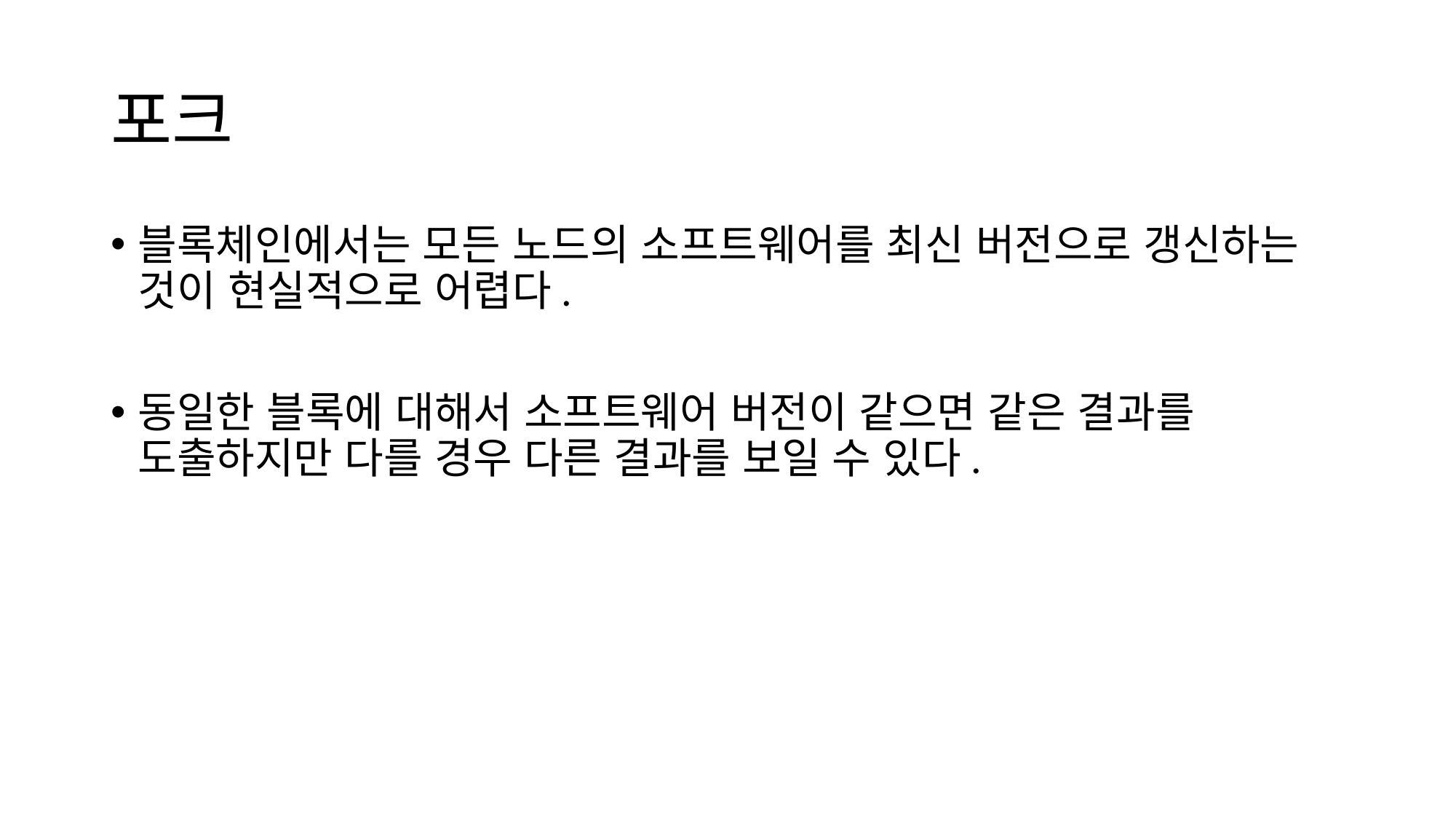

# 포크
블록체인에서는 모든 노드의 소프트웨어를 최신 버전으로 갱신하는 것이 현실적으로 어렵다.

동일한 블록에 대해서 소프트웨어 버전이 같으면 같은 결과를 도출하지만 다를 경우 다른 결과를 보일 수 있다.